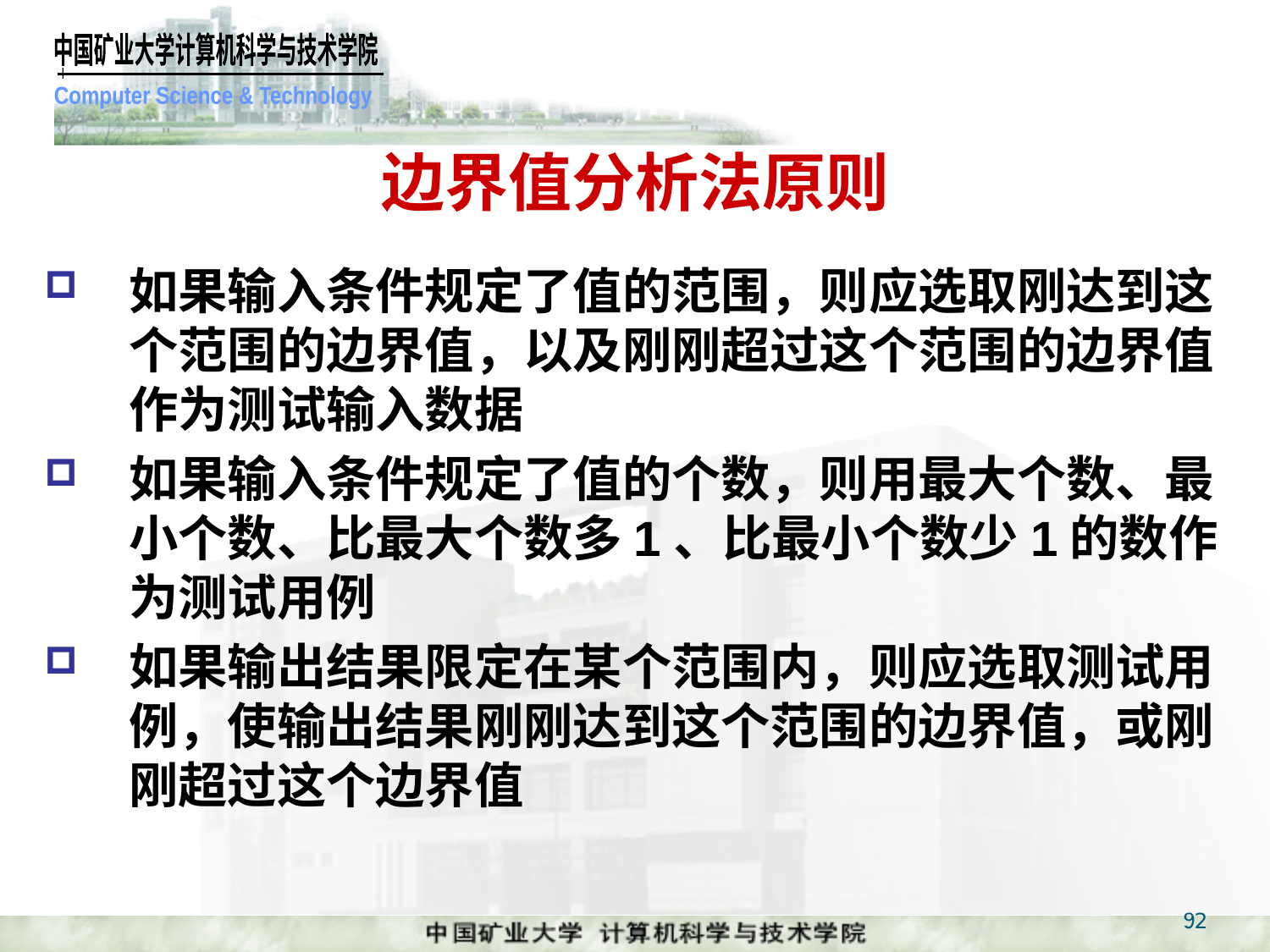

边界值分析法原则
如果输入条件规定了值的范围，则应选取刚达到这个范围的边界值，以及刚刚超过这个范围的边界值作为测试输入数据
如果输入条件规定了值的个数，则用最大个数、最小个数、比最大个数多1、比最小个数少1的数作为测试用例
如果输出结果限定在某个范围内，则应选取测试用例，使输出结果刚刚达到这个范围的边界值，或刚刚超过这个边界值

92